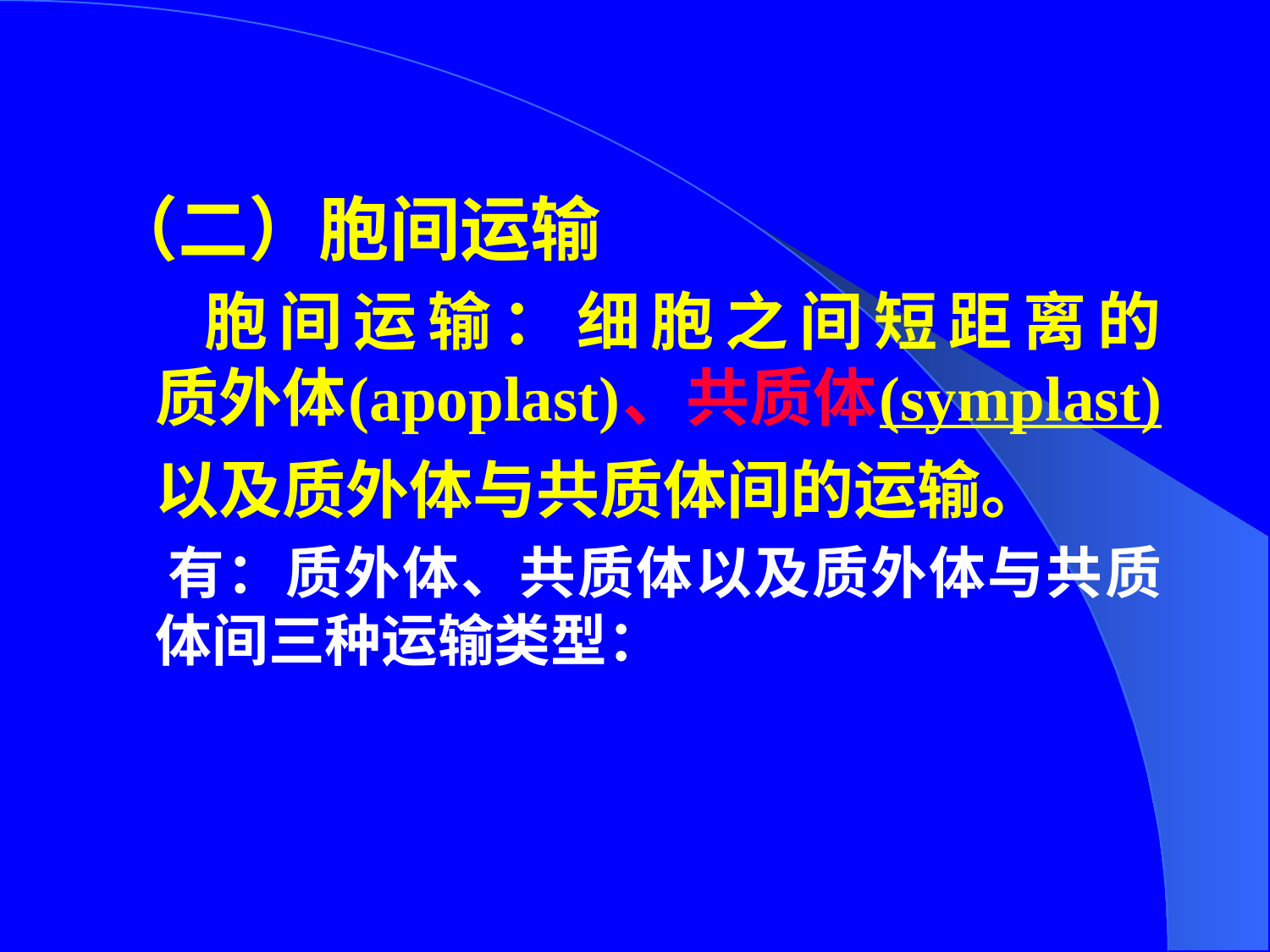

（二）胞间运输
   胞间运输：细胞之间短距离的质外体(apoplast)、共质体(symplast)以及质外体与共质体间的运输。
   有：质外体、共质体以及质外体与共质体间三种运输类型：